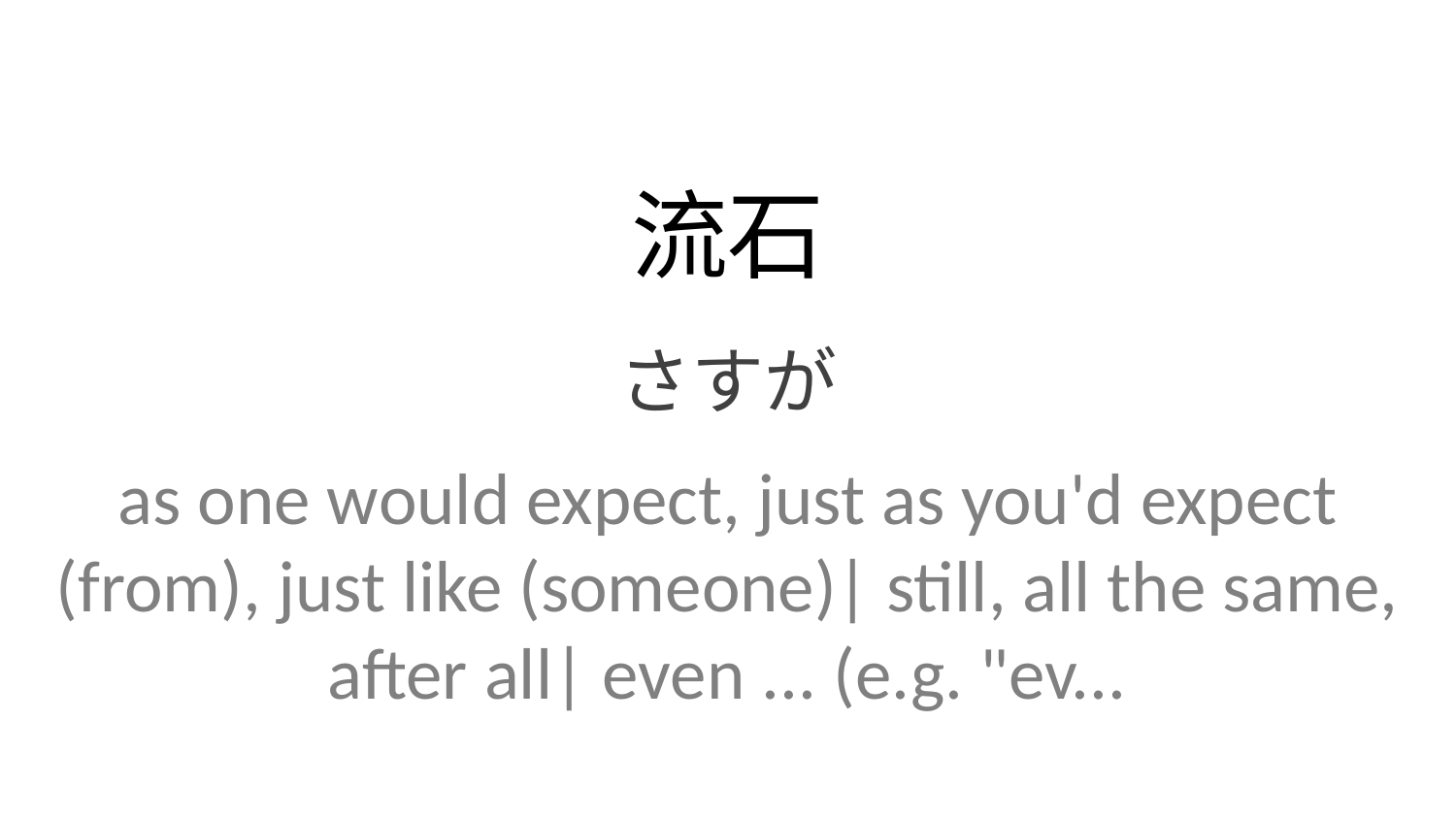

流石

さすが
as one would expect, just as you'd expect (from), just like (someone)| still, all the same, after all| even ... (e.g. "ev...